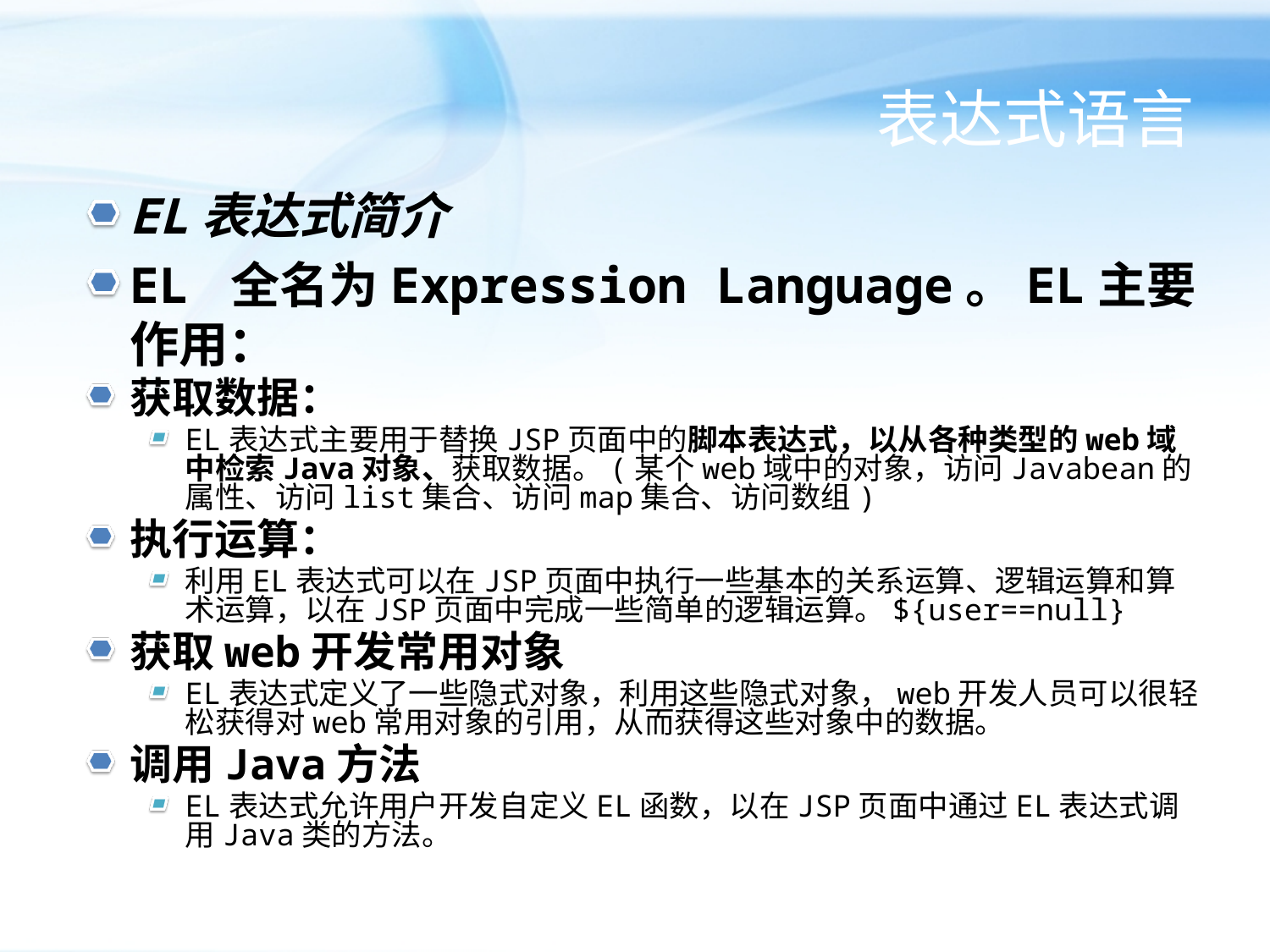

# 表达式语言
EL表达式简介
EL 全名为Expression Language。EL主要作用：
获取数据：
EL表达式主要用于替换JSP页面中的脚本表达式，以从各种类型的web域中检索Java对象、获取数据。(某个web域中的对象，访问Javabean的属性、访问list集合、访问map集合、访问数组)
执行运算：
利用EL表达式可以在JSP页面中执行一些基本的关系运算、逻辑运算和算术运算，以在JSP页面中完成一些简单的逻辑运算。${user==null}
获取web开发常用对象
EL表达式定义了一些隐式对象，利用这些隐式对象，web开发人员可以很轻松获得对web常用对象的引用，从而获得这些对象中的数据。
调用Java方法
EL表达式允许用户开发自定义EL函数，以在JSP页面中通过EL表达式调用Java类的方法。